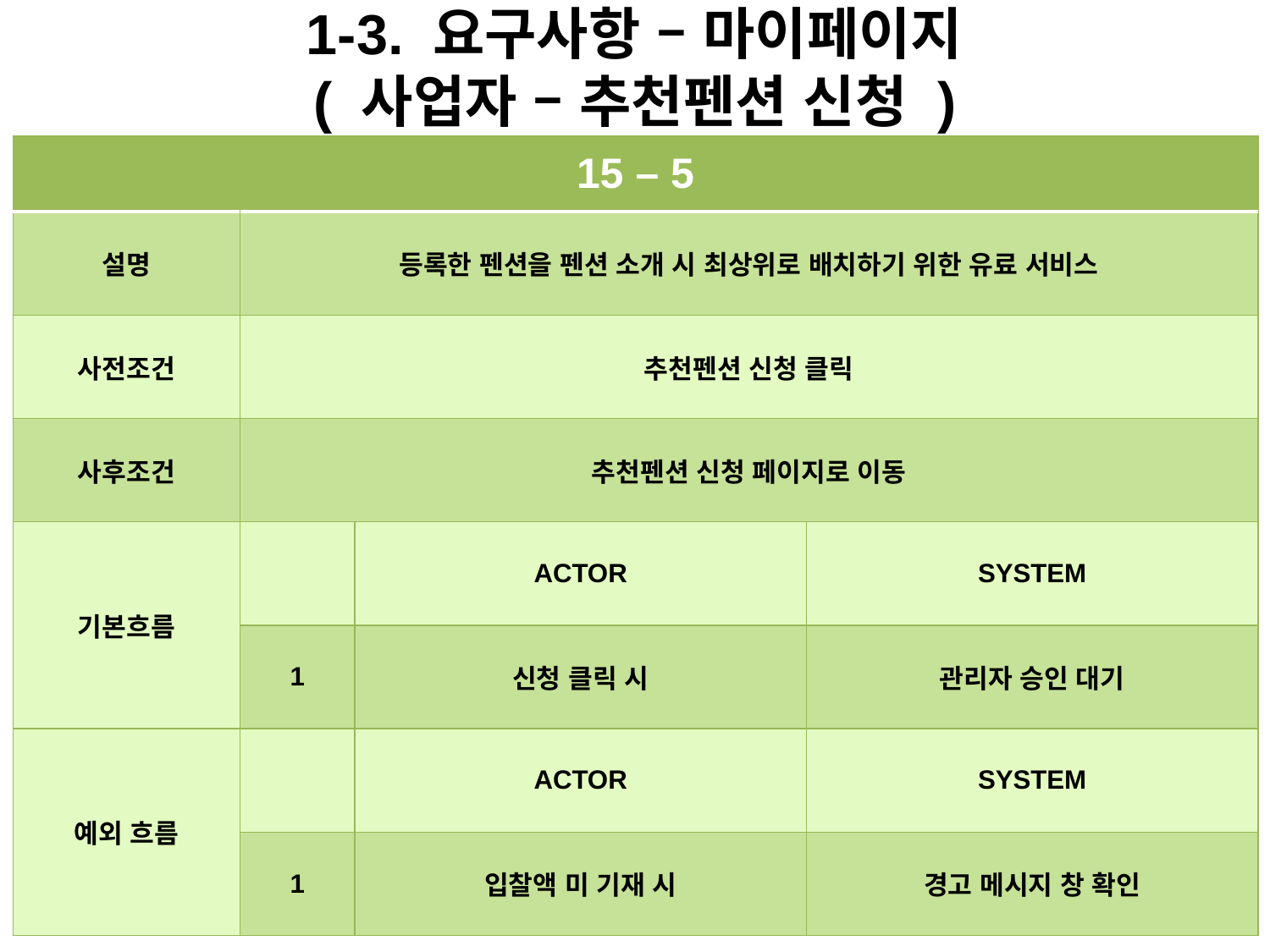

# 1-3. 요구사항 – 마이페이지 ( 사업자 – 추천펜션 신청 )
| 15 – 5 |  |  |  |
| --- | --- | --- | --- |
| 설명 | 등록한 펜션을 펜션 소개 시 최상위로 배치하기 위한 유료 서비스 |  |  |
| 사전조건 | 추천펜션 신청 클릭 |  |  |
| 사후조건 | 추천펜션 신청 페이지로 이동 |  |  |
| 기본흐름 |  | ACTOR | SYSTEM |
|  | 1 | 신청 클릭 시 | 관리자 승인 대기 |
| 예외 흐름 |  | ACTOR | SYSTEM |
|  | 1 | 입찰액 미 기재 시 | 경고 메시지 창 확인 |